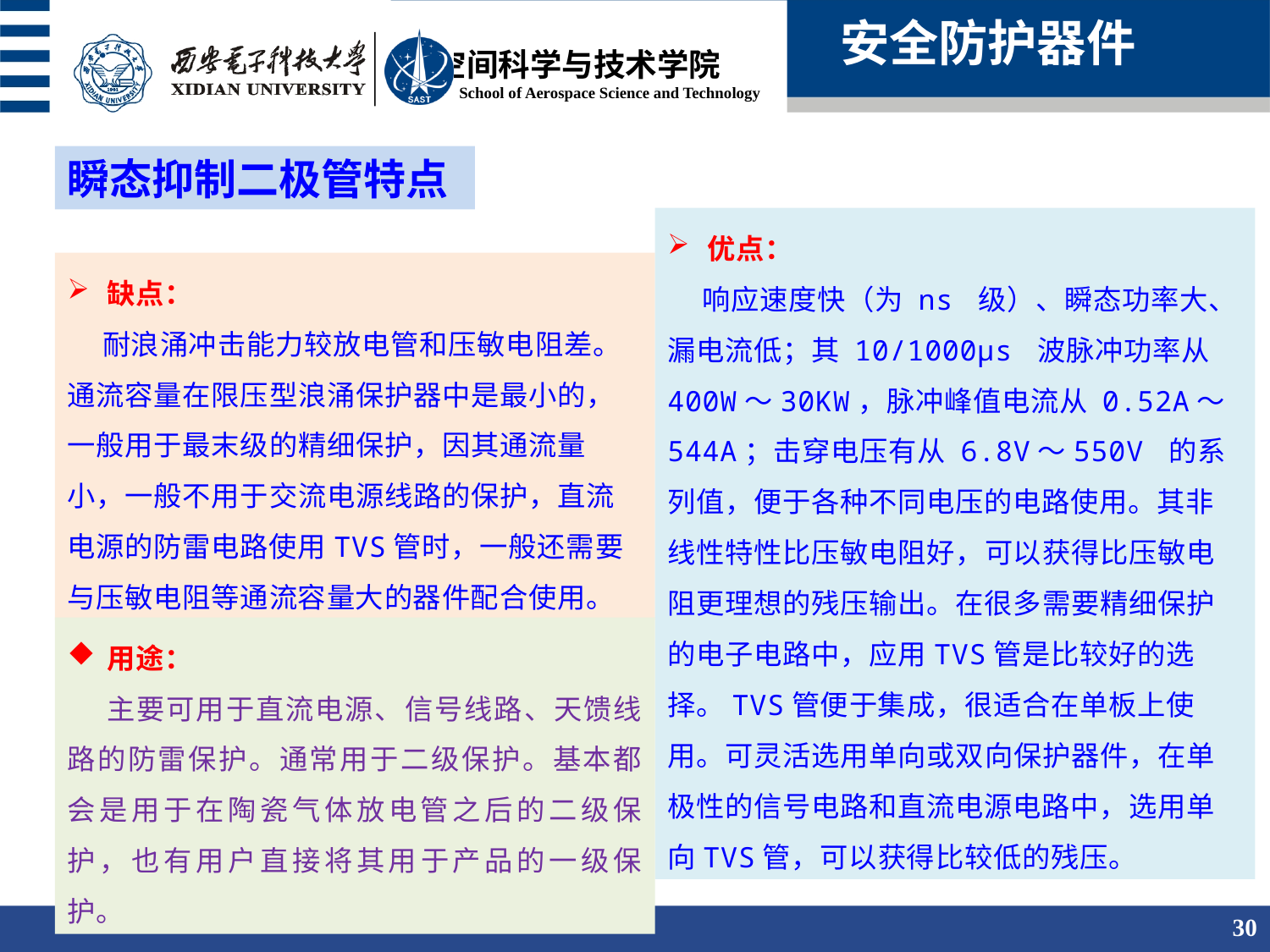

安全防护器件
瞬态抑制二极管特点
优点：
    响应速度快（为 ns 级）、瞬态功率大、漏电流低；其 10/1000μs 波脉冲功率从 400W～30KW，脉冲峰值电流从 0.52A～544A；击穿电压有从 6.8V～550V 的系列值，便于各种不同电压的电路使用。其非线性特性比压敏电阻好，可以获得比压敏电阻更理想的残压输出。在很多需要精细保护的电子电路中，应用TVS管是比较好的选择。TVS管便于集成，很适合在单板上使用。可灵活选用单向或双向保护器件，在单极性的信号电路和直流电源电路中，选用单向TVS管，可以获得比较低的残压。
缺点：
    耐浪涌冲击能力较放电管和压敏电阻差。通流容量在限压型浪涌保护器中是最小的，一般用于最末级的精细保护，因其通流量小，一般不用于交流电源线路的保护，直流电源的防雷电路使用TVS管时，一般还需要与压敏电阻等通流容量大的器件配合使用。
用途：
    主要可用于直流电源、信号线路、天馈线路的防雷保护。通常用于二级保护。基本都会是用于在陶瓷气体放电管之后的二级保护，也有用户直接将其用于产品的一级保护。